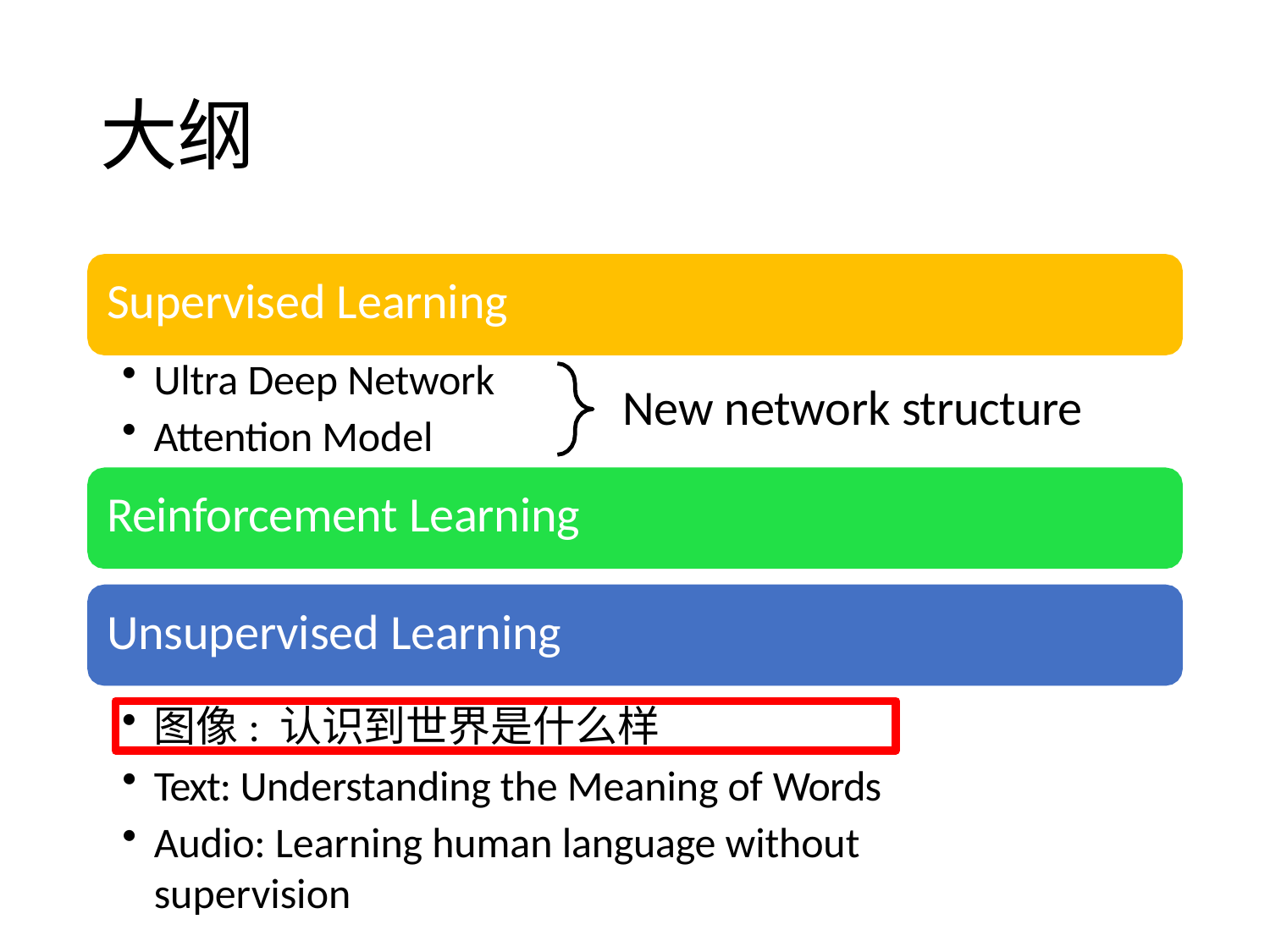

# 大纲

Supervised Learning
Ultra Deep Network
Attention Model
Reinforcement Learning

New network structure

Unsupervised Learning
图像: 认识到世界是什么样
Text: Understanding the Meaning of Words
Audio: Learning human language without supervision